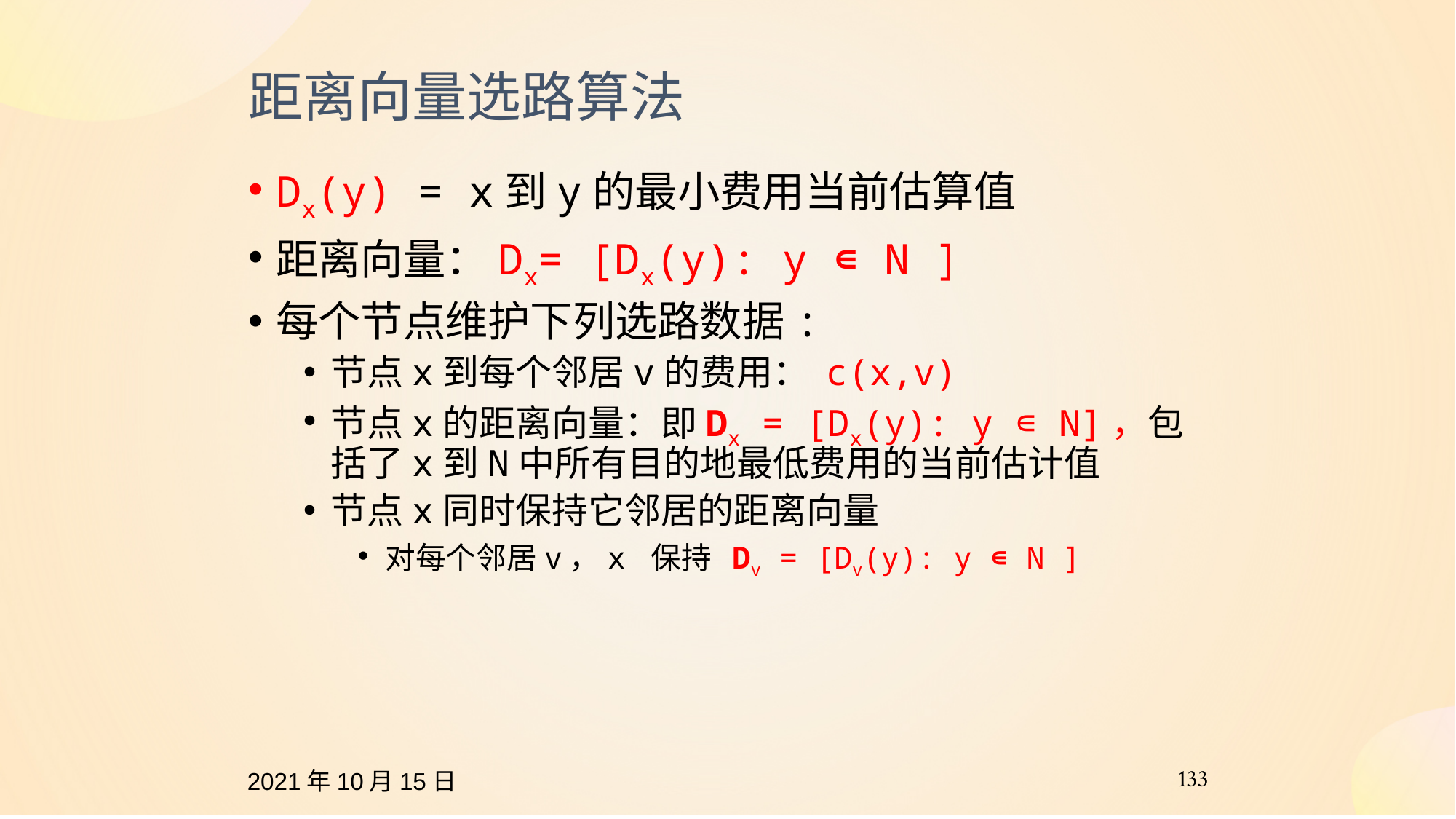

距离向量选路算法
Dx(y) = x到y的最小费用当前估算值
距离向量：Dx= [Dx(y): y ∊ N ]
每个节点维护下列选路数据:
节点x到每个邻居v的费用： c(x,v)
节点x的距离向量：即Dx = [Dx(y): y ∊ N]，包括了x到N中所有目的地最低费用的当前估计值
节点x同时保持它邻居的距离向量
对每个邻居v，x 保持  Dv = [Dv(y): y ∊ N ]
133
2021年10月15日